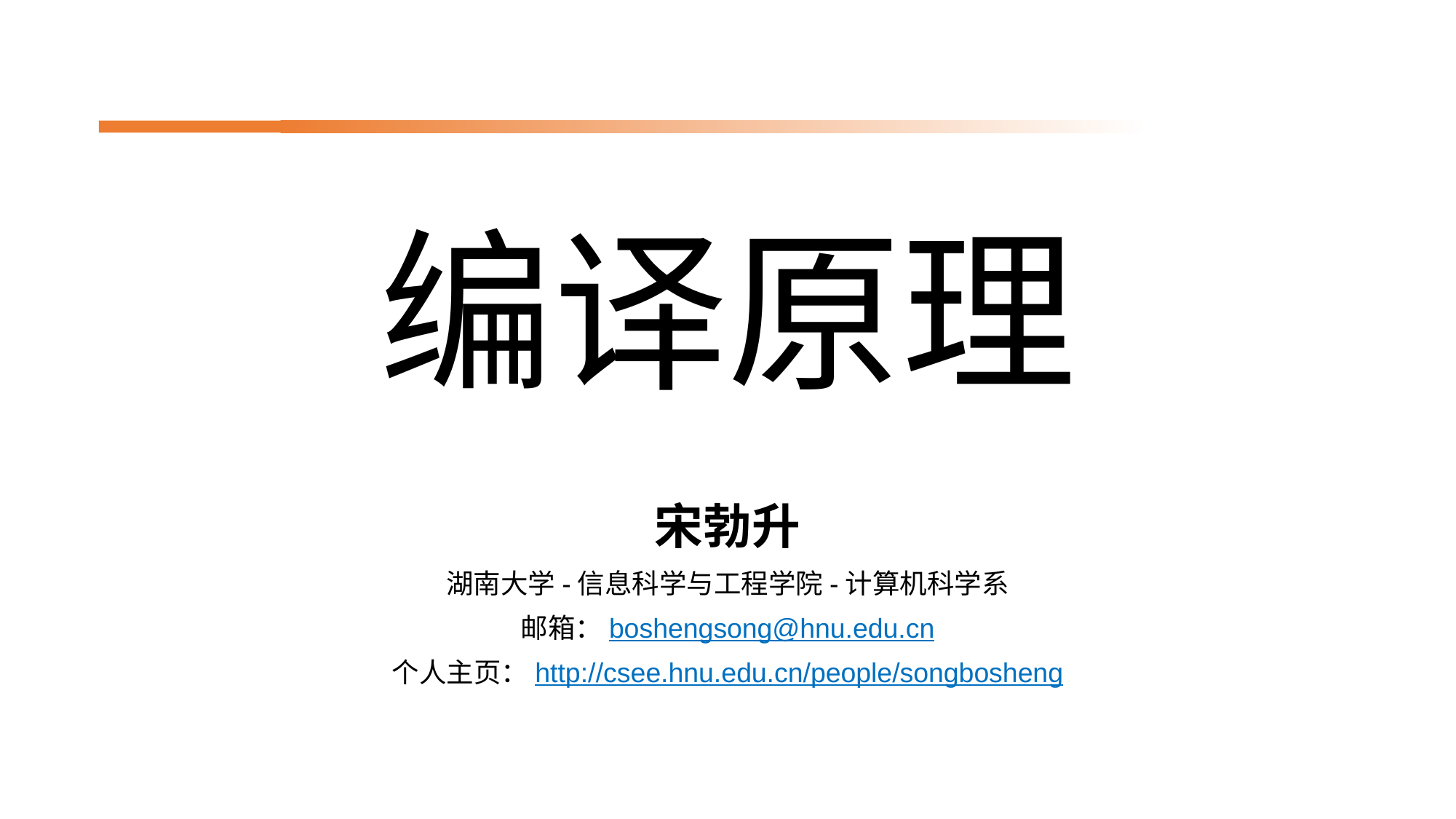

# 编译原理
宋勃升
湖南大学-信息科学与工程学院-计算机科学系
邮箱：boshengsong@hnu.edu.cn
个人主页：http://csee.hnu.edu.cn/people/songbosheng